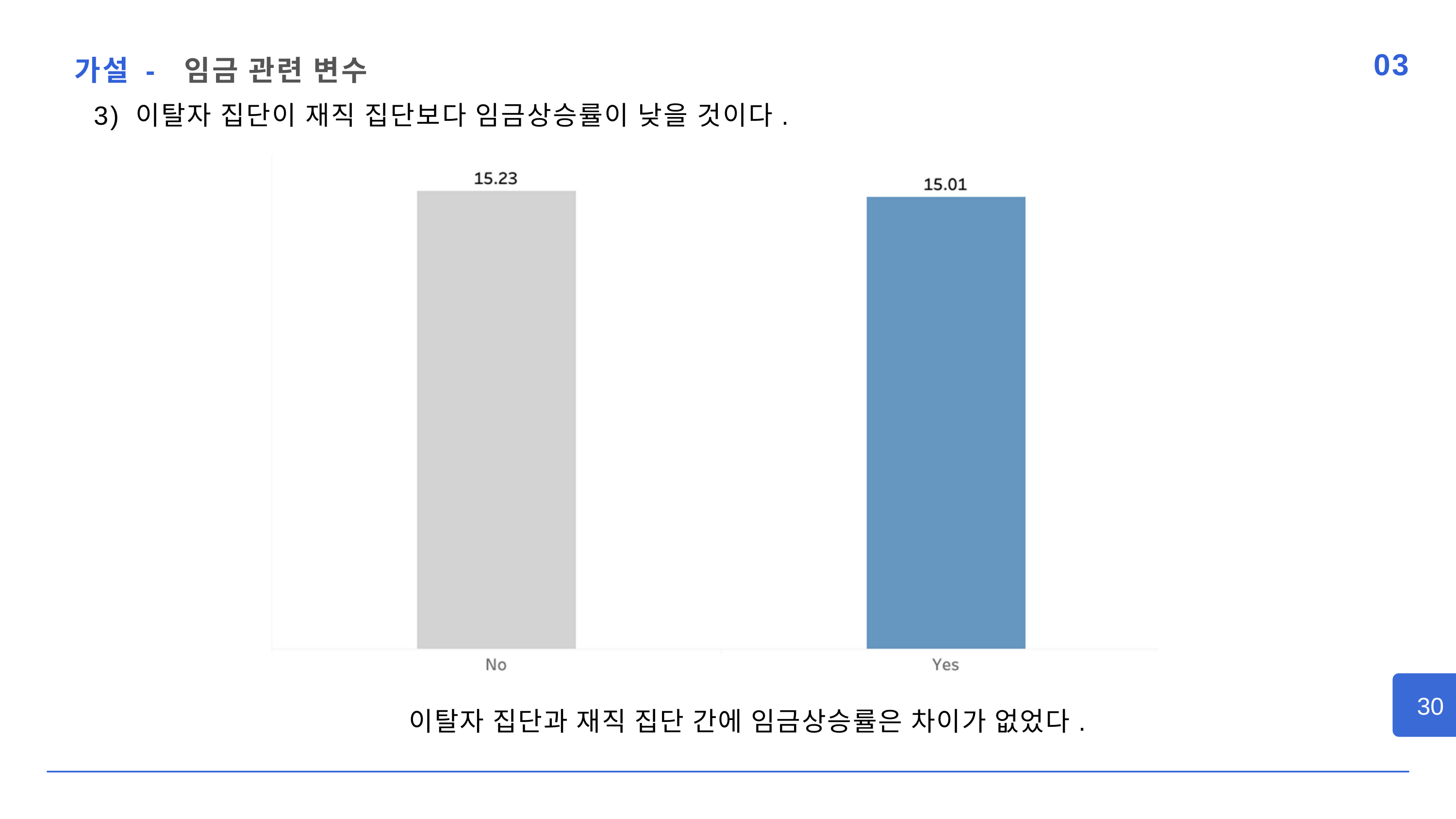

가설 -  임금 관련 변수
03
3) 이탈자 집단이 재직 집단보다 임금상승률이 낮을 것이다.

30

이탈자 집단과 재직 집단 간에 임금상승률은 차이가 없었다.